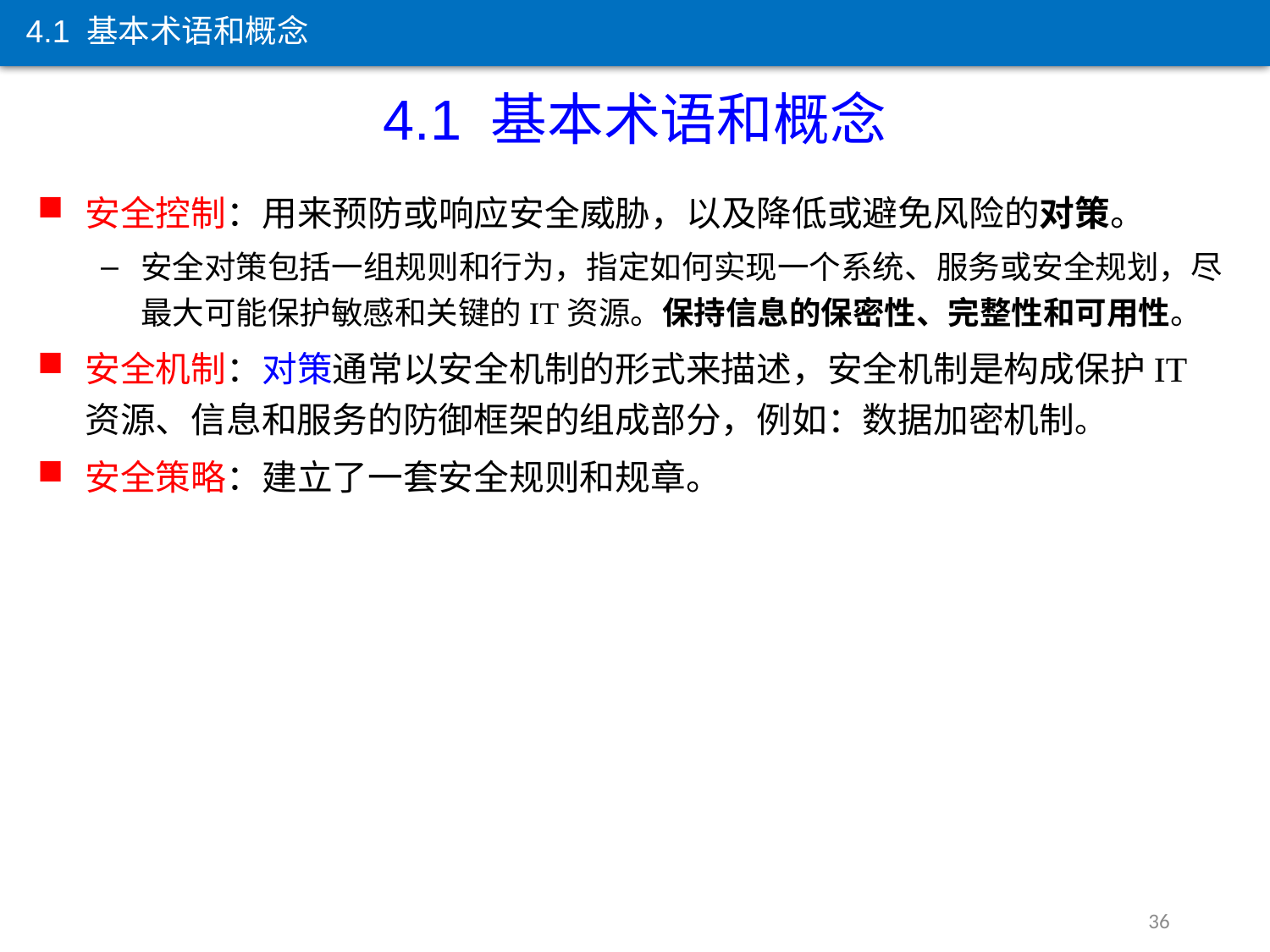

4.1 基本术语和概念
4.1 基本术语和概念
安全控制：用来预防或响应安全威胁，以及降低或避免风险的对策。
安全对策包括一组规则和行为，指定如何实现一个系统、服务或安全规划，尽最大可能保护敏感和关键的IT资源。保持信息的保密性、完整性和可用性。
安全机制：对策通常以安全机制的形式来描述，安全机制是构成保护IT资源、信息和服务的防御框架的组成部分，例如：数据加密机制。
安全策略：建立了一套安全规则和规章。
36